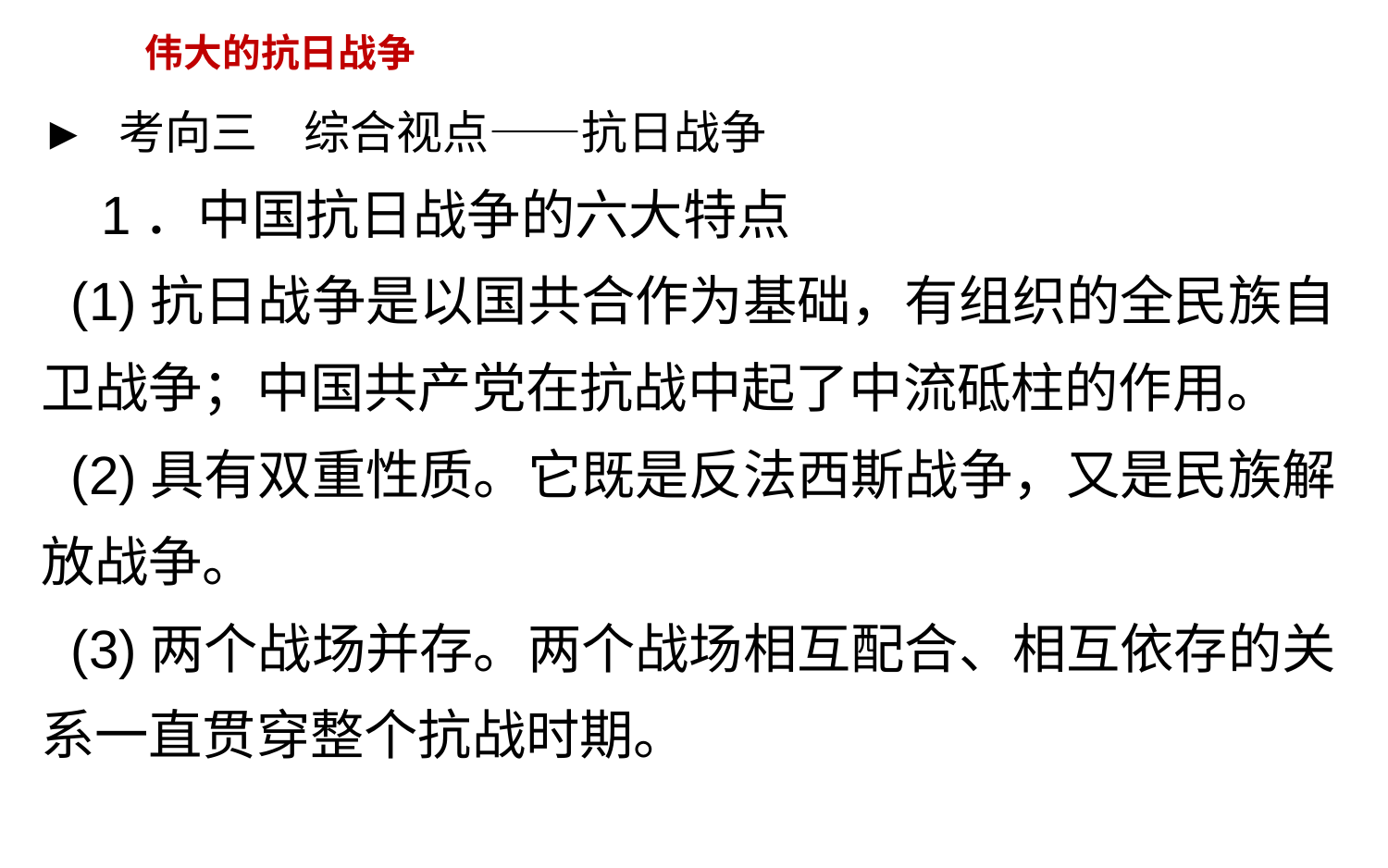

伟大的抗日战争
►  考向三　综合视点——抗日战争
    1．中国抗日战争的六大特点
  (1)抗日战争是以国共合作为基础，有组织的全民族自卫战争；中国共产党在抗战中起了中流砥柱的作用。
  (2)具有双重性质。它既是反法西斯战争，又是民族解放战争。
  (3)两个战场并存。两个战场相互配合、相互依存的关系一直贯穿整个抗战时期。